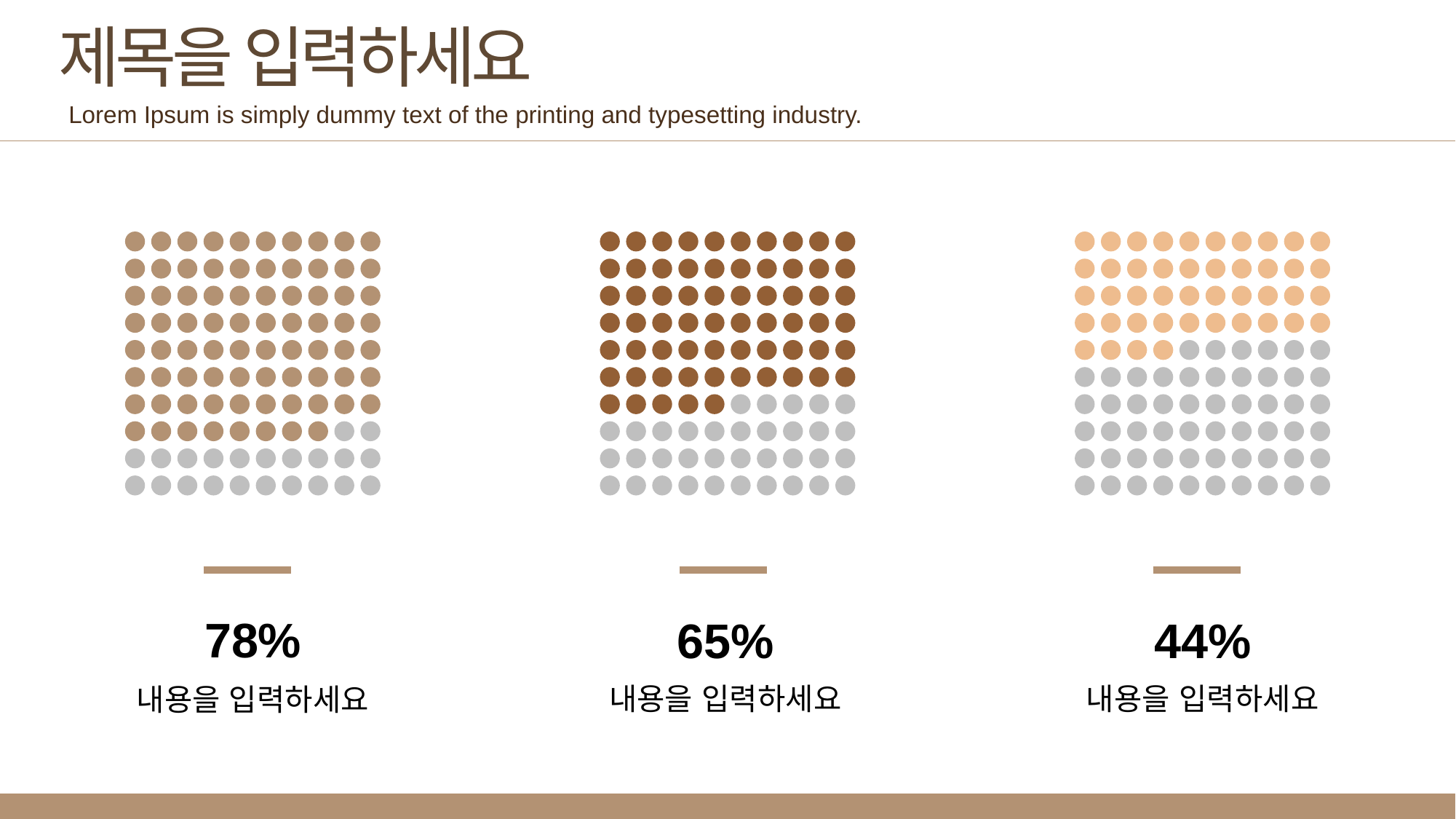

제목을 입력하세요
Lorem Ipsum is simply dummy text of the printing and typesetting industry.

78%
내용을 입력하세요
65%
내용을 입력하세요
44%
내용을 입력하세요